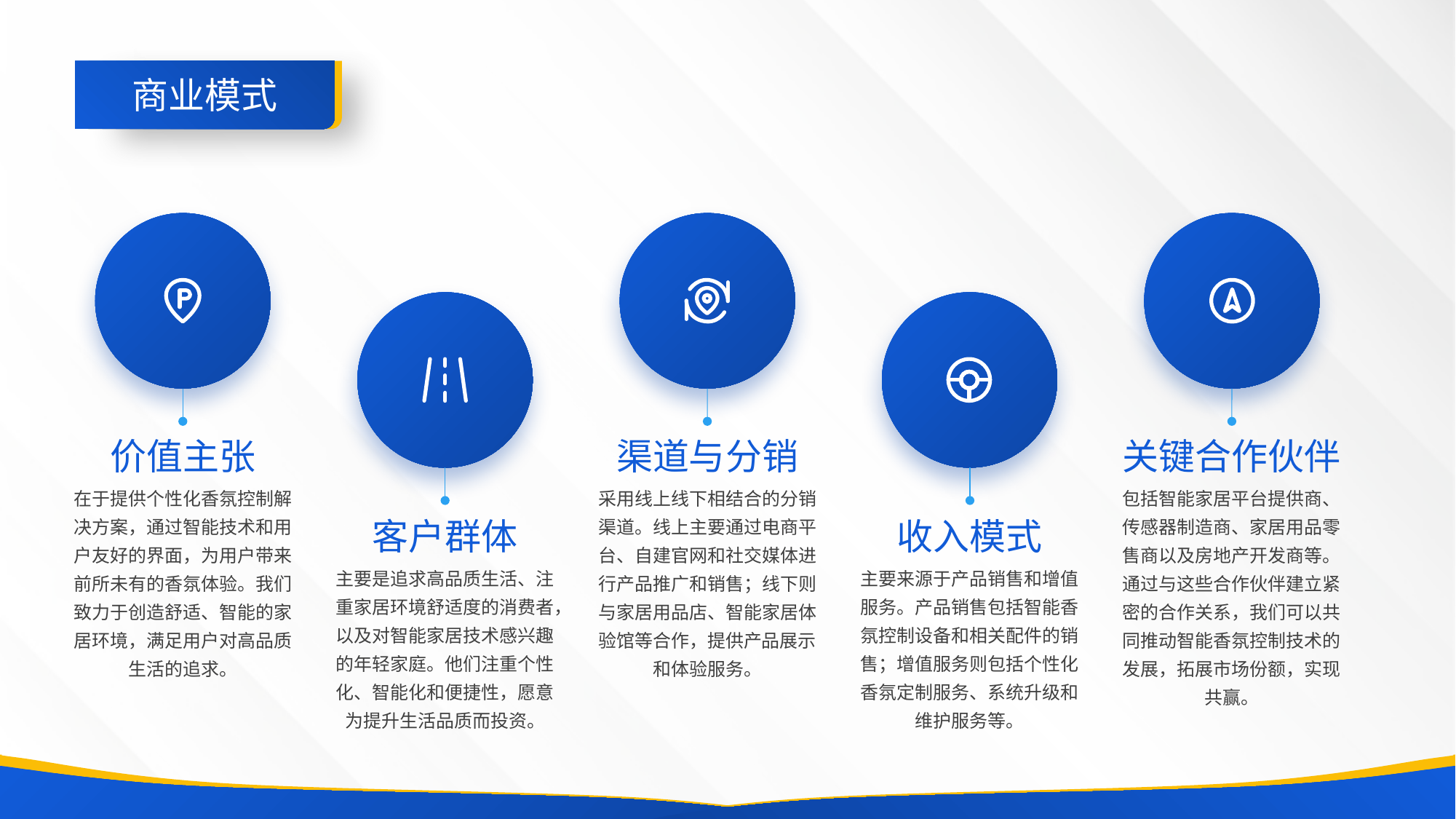

商业模式

价值主张
渠道与分销
关键合作伙伴
在于提供个性化香氛控制解决方案，通过智能技术和用户友好的界面，为用户带来前所未有的香氛体验。我们致力于创造舒适、智能的家居环境，满足用户对高品质生活的追求。
采用线上线下相结合的分销渠道。线上主要通过电商平台、自建官网和社交媒体进行产品推广和销售；线下则与家居用品店、智能家居体验馆等合作，提供产品展示和体验服务。
包括智能家居平台提供商、传感器制造商、家居用品零售商以及房地产开发商等。通过与这些合作伙伴建立紧密的合作关系，我们可以共同推动智能香氛控制技术的发展，拓展市场份额，实现共赢。
客户群体
收入模式
主要是追求高品质生活、注重家居环境舒适度的消费者，以及对智能家居技术感兴趣的年轻家庭。他们注重个性化、智能化和便捷性，愿意为提升生活品质而投资。
主要来源于产品销售和增值服务。产品销售包括智能香氛控制设备和相关配件的销售；增值服务则包括个性化香氛定制服务、系统升级和维护服务等。